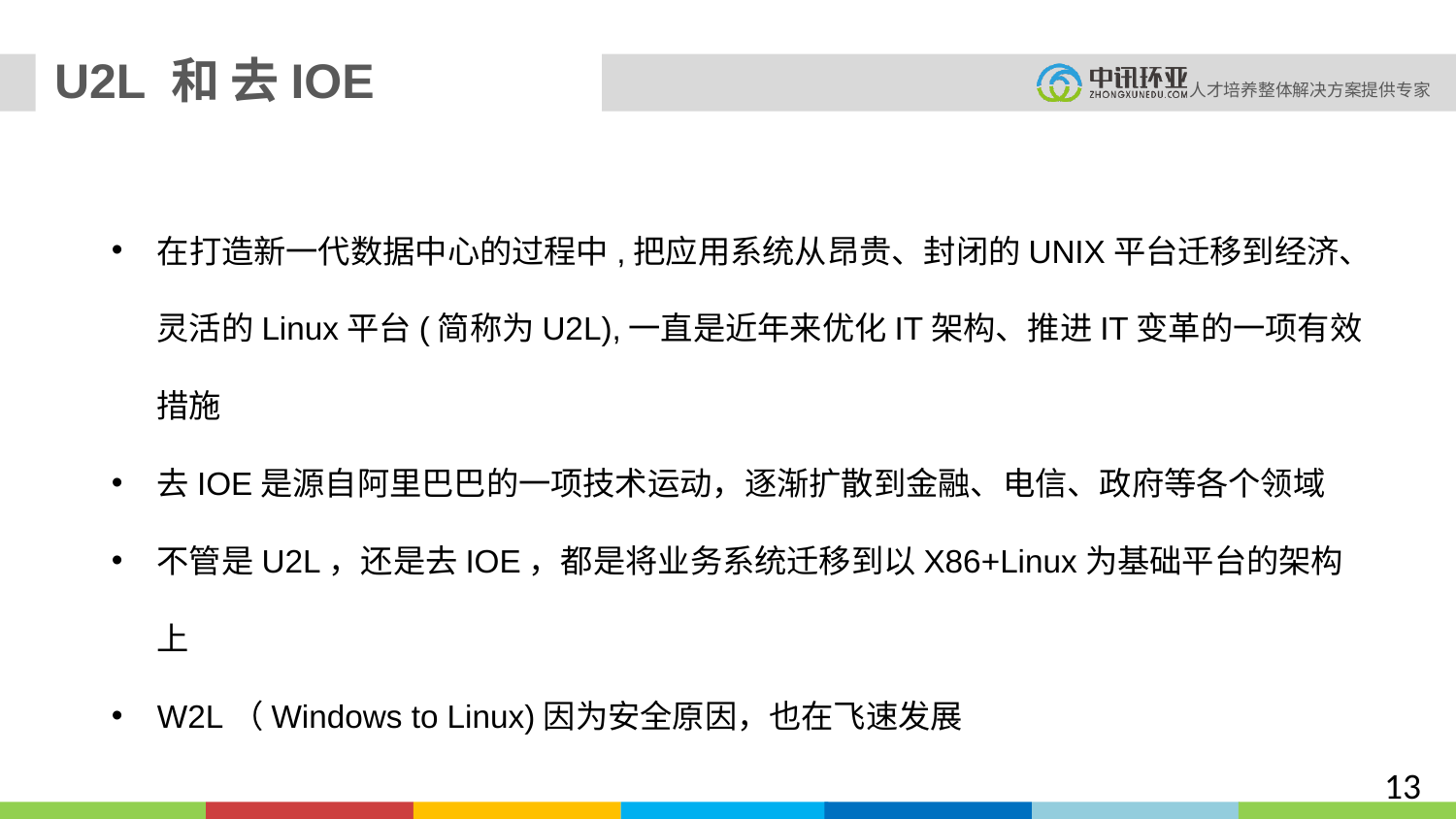

U2L 和 去IOE
在打造新一代数据中心的过程中,把应用系统从昂贵、封闭的UNIX平台迁移到经济、灵活的Linux平台(简称为U2L),一直是近年来优化IT架构、推进IT变革的一项有效措施
去IOE是源自阿里巴巴的一项技术运动，逐渐扩散到金融、电信、政府等各个领域
不管是U2L，还是去IOE，都是将业务系统迁移到以X86+Linux为基础平台的架构上
W2L（Windows to Linux)因为安全原因，也在飞速发展
13